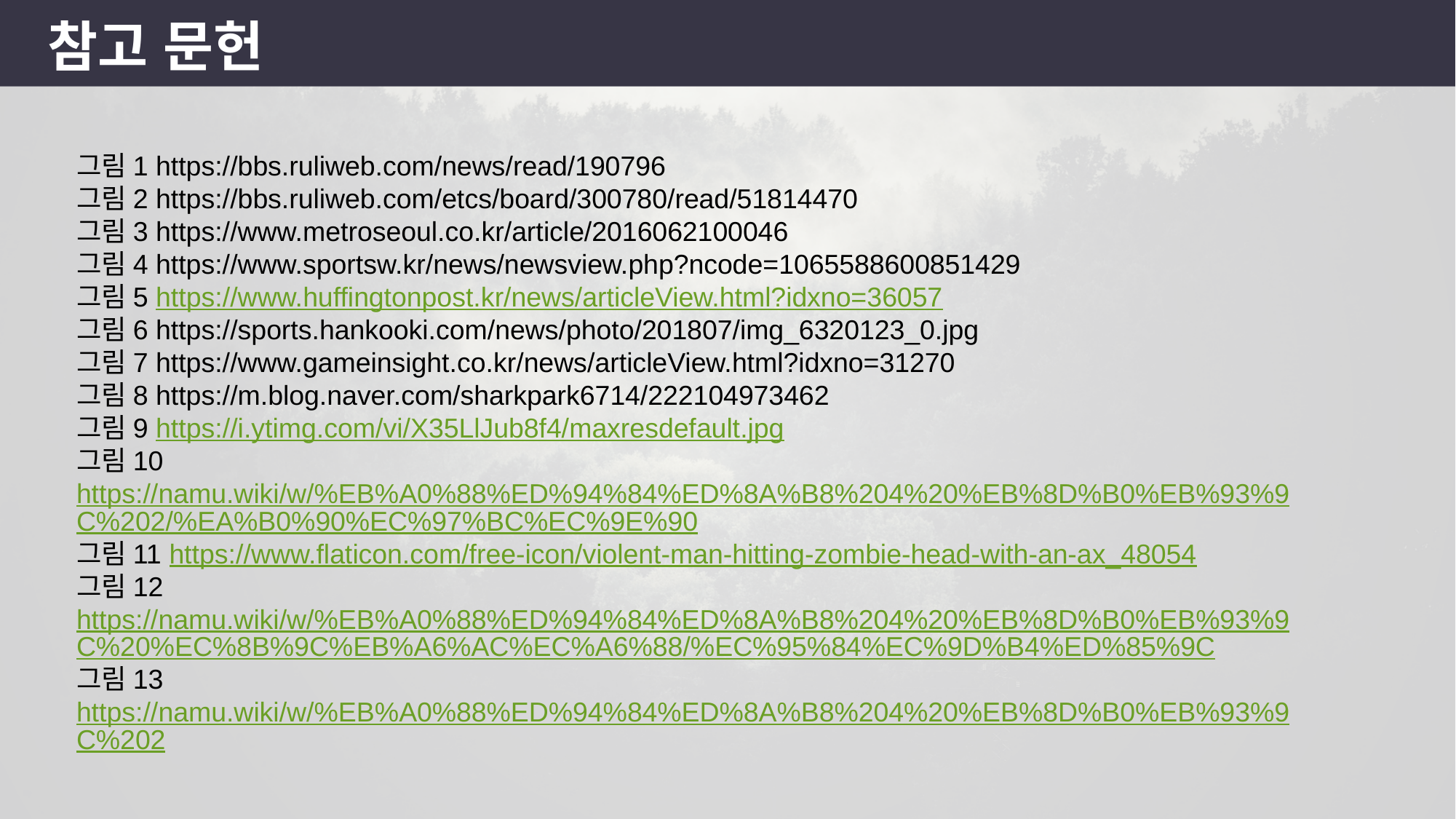

참고 문헌
그림1 https://bbs.ruliweb.com/news/read/190796
그림2 https://bbs.ruliweb.com/etcs/board/300780/read/51814470
그림3 https://www.metroseoul.co.kr/article/2016062100046
그림4 https://www.sportsw.kr/news/newsview.php?ncode=1065588600851429
그림5 https://www.huffingtonpost.kr/news/articleView.html?idxno=36057
그림6 https://sports.hankooki.com/news/photo/201807/img_6320123_0.jpg
그림7 https://www.gameinsight.co.kr/news/articleView.html?idxno=31270
그림8 https://m.blog.naver.com/sharkpark6714/222104973462
그림9 https://i.ytimg.com/vi/X35LlJub8f4/maxresdefault.jpg
그림10 https://namu.wiki/w/%EB%A0%88%ED%94%84%ED%8A%B8%204%20%EB%8D%B0%EB%93%9C%202/%EA%B0%90%EC%97%BC%EC%9E%90
그림11 https://www.flaticon.com/free-icon/violent-man-hitting-zombie-head-with-an-ax_48054
그림12 https://namu.wiki/w/%EB%A0%88%ED%94%84%ED%8A%B8%204%20%EB%8D%B0%EB%93%9C%20%EC%8B%9C%EB%A6%AC%EC%A6%88/%EC%95%84%EC%9D%B4%ED%85%9C
그림13 https://namu.wiki/w/%EB%A0%88%ED%94%84%ED%8A%B8%204%20%EB%8D%B0%EB%93%9C%202

24